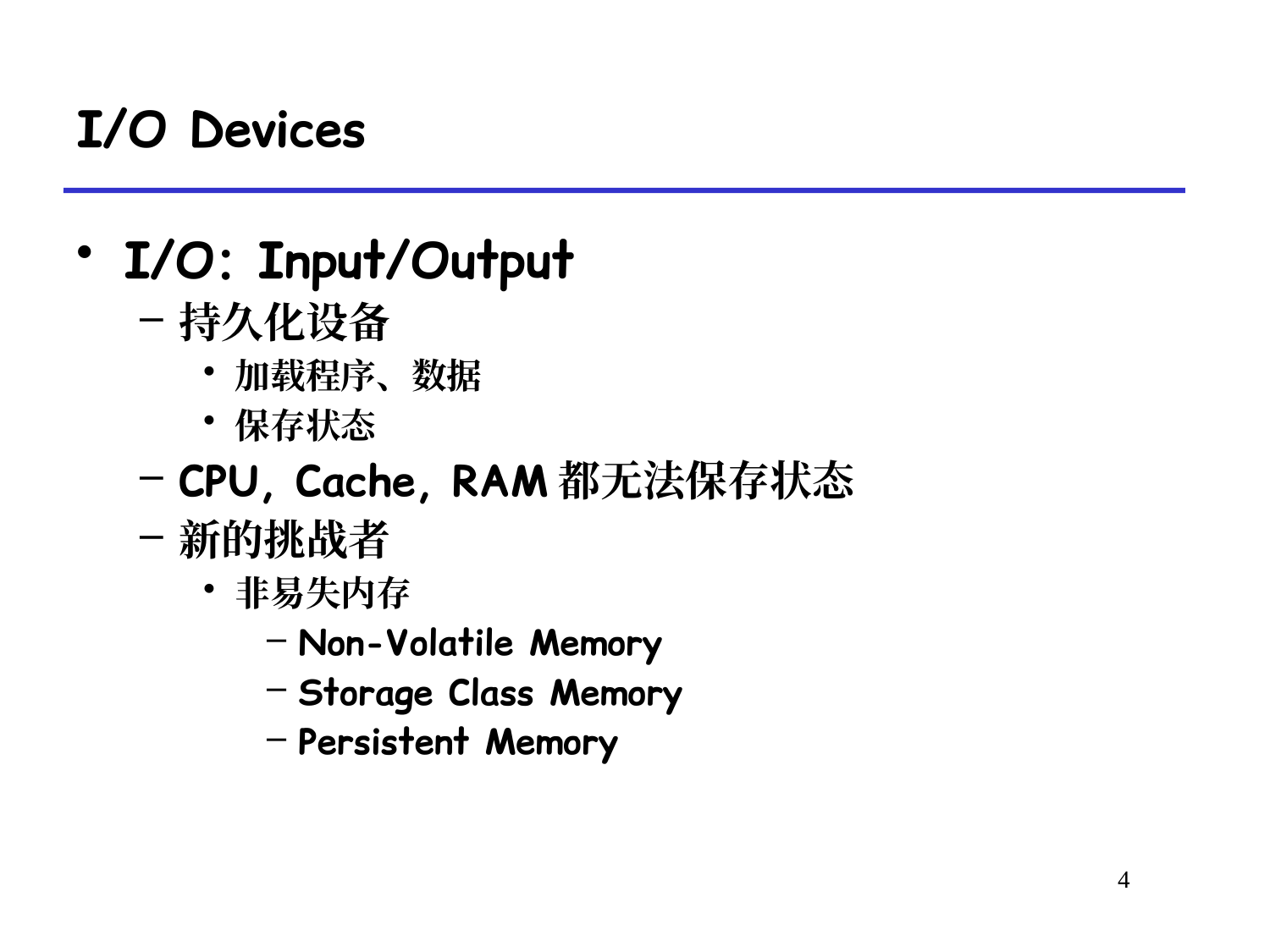

# I/O Devices
I/O: Input/Output
持久化设备
加载程序、数据
保存状态
CPU, Cache, RAM都无法保存状态
新的挑战者
非易失内存
Non-Volatile Memory
Storage Class Memory
Persistent Memory
4